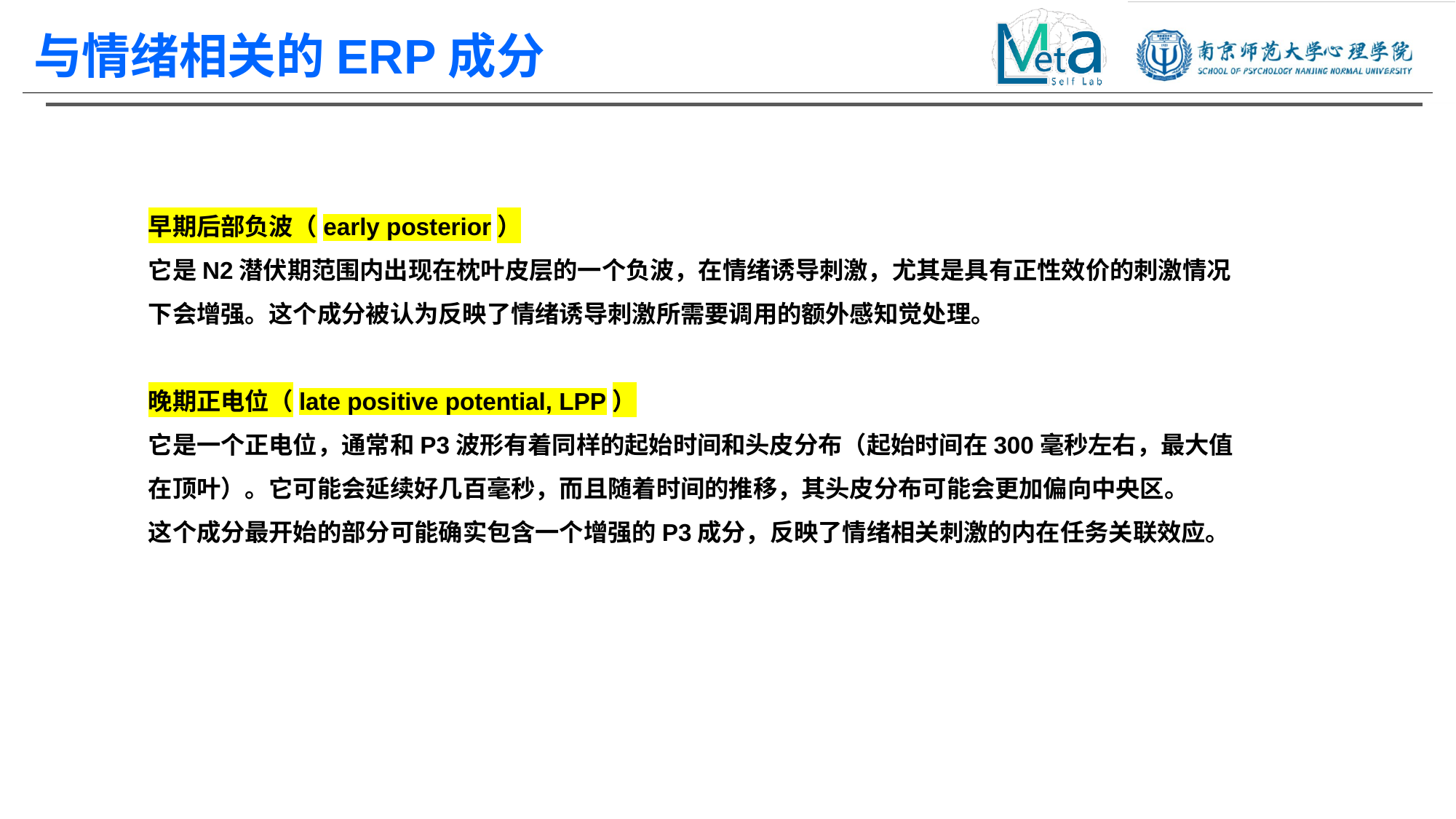

与情绪相关的ERP成分
早期后部负波（early posterior）
它是N2潜伏期范围内出现在枕叶皮层的一个负波，在情绪诱导刺激，尤其是具有正性效价的刺激情况下会增强。这个成分被认为反映了情绪诱导刺激所需要调用的额外感知觉处理。

晚期正电位（late positive potential, LPP）
它是一个正电位，通常和P3波形有着同样的起始时间和头皮分布（起始时间在300毫秒左右，最大值在顶叶）。它可能会延续好几百毫秒，而且随着时间的推移，其头皮分布可能会更加偏向中央区。
这个成分最开始的部分可能确实包含一个增强的P3成分，反映了情绪相关刺激的内在任务关联效应。